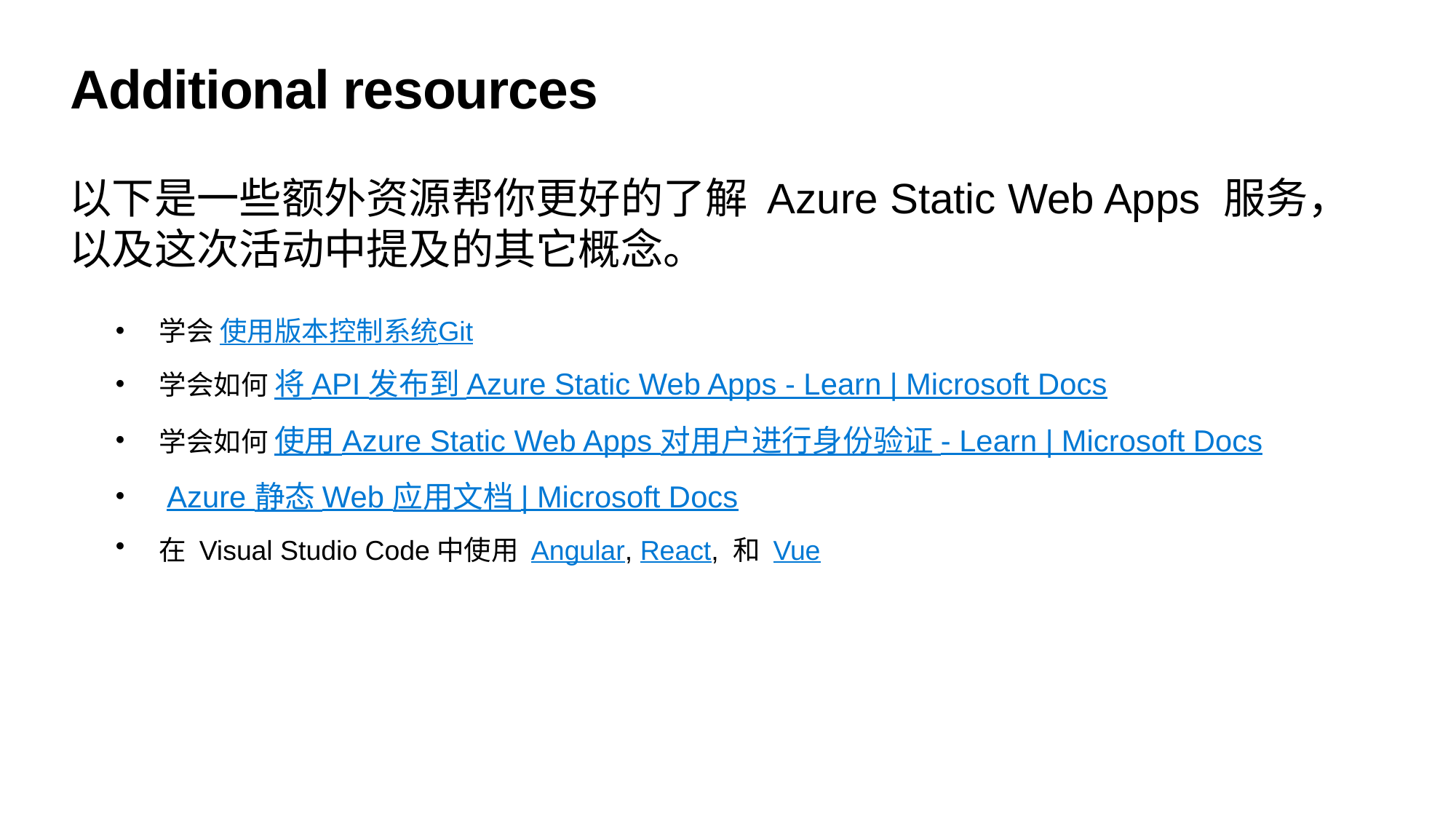

# Additional resources
以下是一些额外资源帮你更好的了解 Azure Static Web Apps 服务，以及这次活动中提及的其它概念。
学会 使用版本控制系统Git
学会如何 将 API 发布到 Azure Static Web Apps - Learn | Microsoft Docs
学会如何 使用 Azure Static Web Apps 对用户进行身份验证 - Learn | Microsoft Docs
 Azure 静态 Web 应用文档 | Microsoft Docs
在 Visual Studio Code中使用 Angular, React, 和 Vue